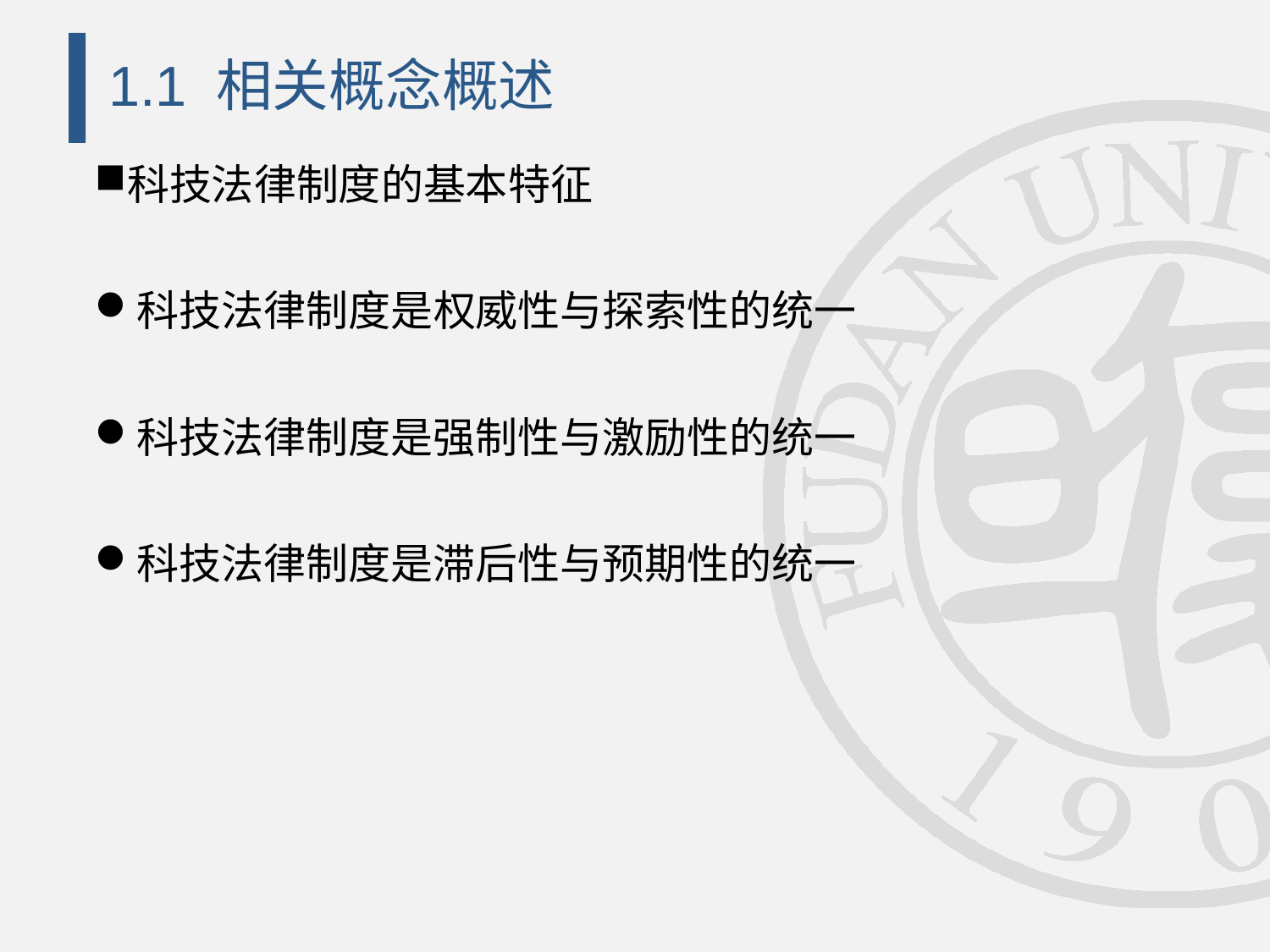

# 1.1 相关概念概述
科技法律制度的基本特征

科技法律制度是权威性与探索性的统一

科技法律制度是强制性与激励性的统一

科技法律制度是滞后性与预期性的统一